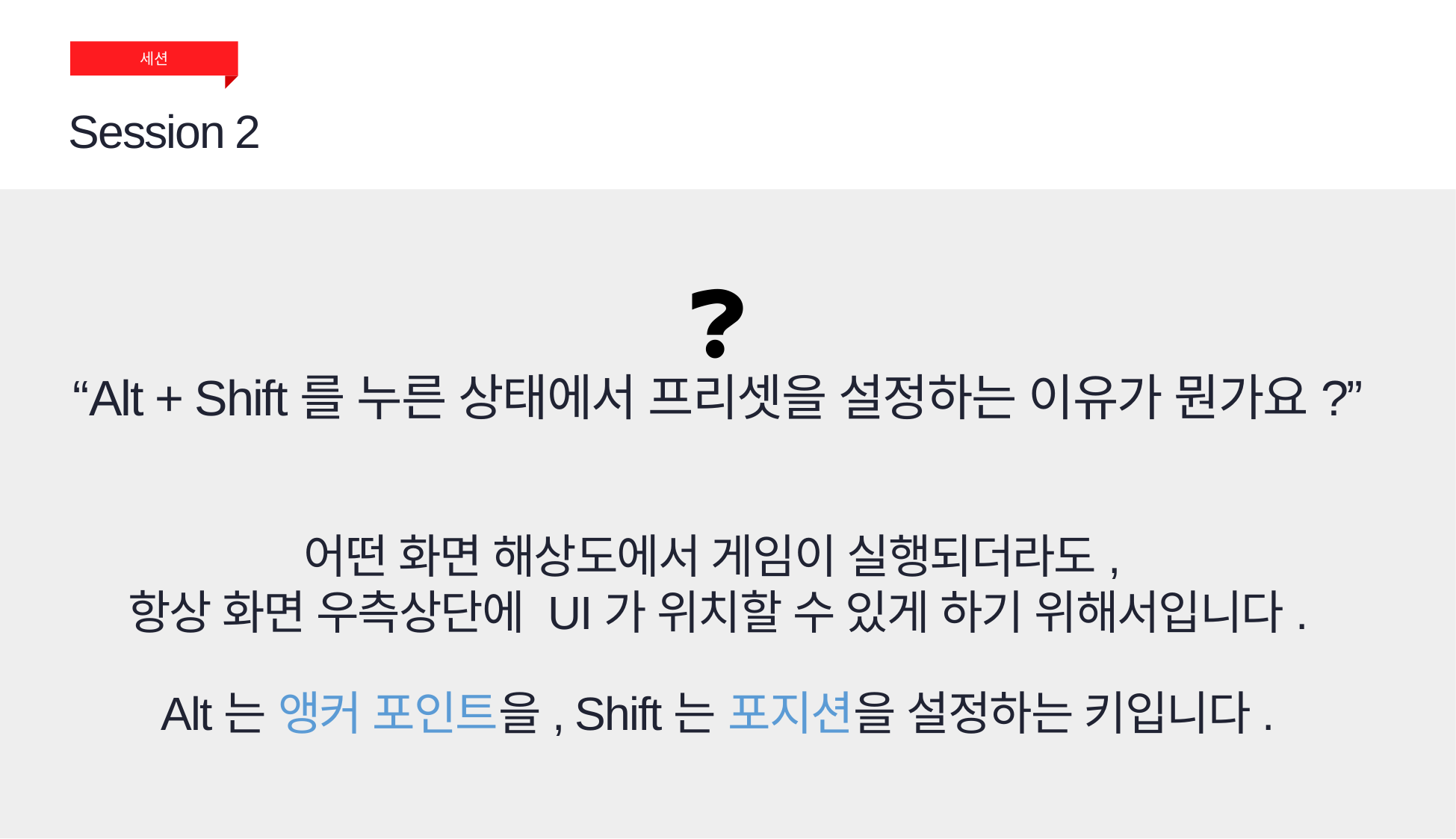

세션

Session 2
❓
“Alt + Shift를 누른 상태에서 프리셋을 설정하는 이유가 뭔가요?”

어떤 화면 해상도에서 게임이 실행되더라도,
항상 화면 우측상단에 UI가 위치할 수 있게 하기 위해서입니다.

Alt는 앵커 포인트을, Shift는 포지션을 설정하는 키입니다.